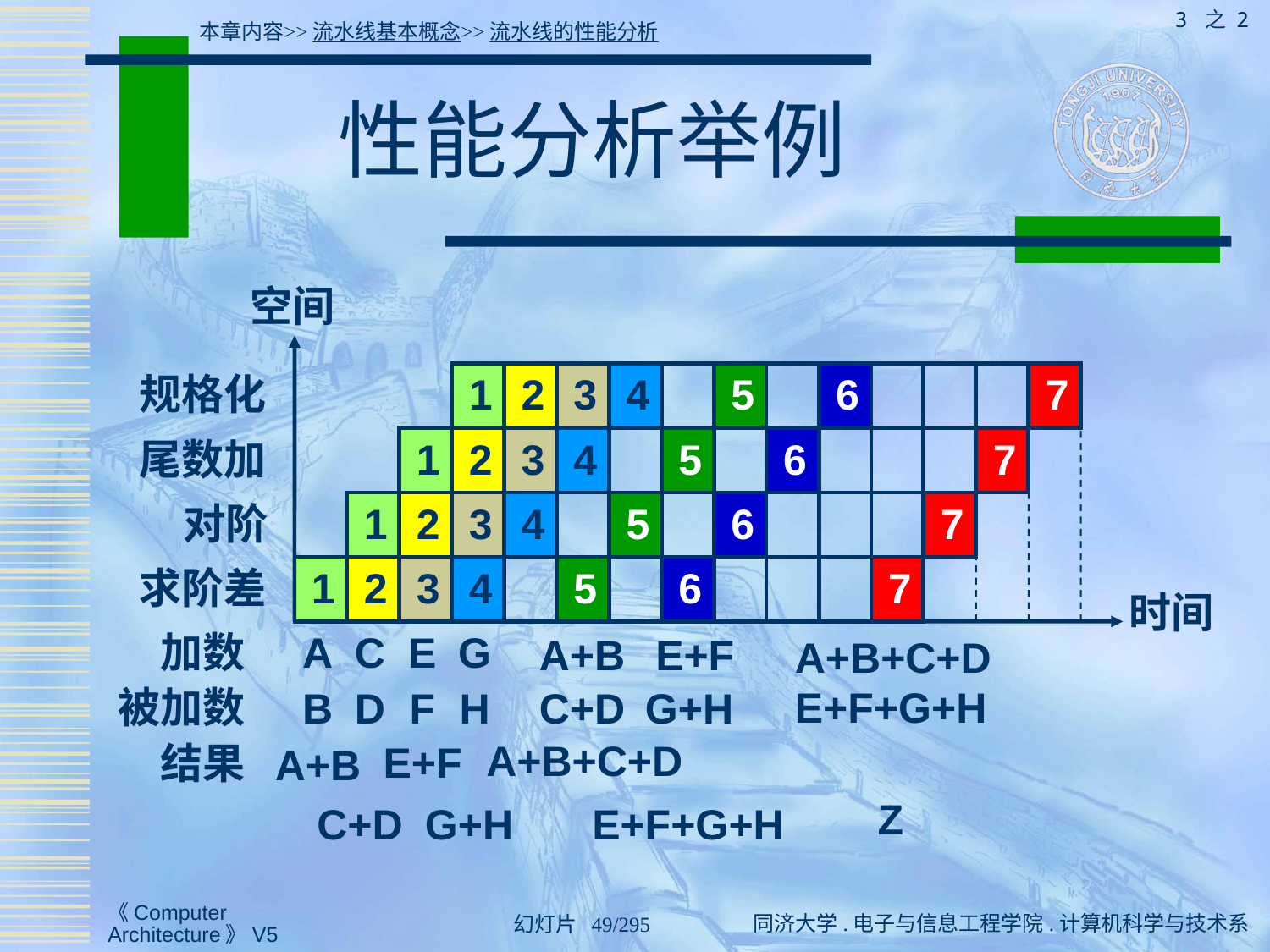

3 之 2
本章内容>>流水线基本概念>>流水线的性能分析
# 性能分析举例
空间

规格化
1
2
3
4

5

6

7
尾数加
1
2
3
4

5

6

7

对阶
1
2
3
4

5

6

7

求阶差
1
2
3
4

5

6

7

时间
加数
A

C
E
G
A+B
E+F
A+B+C+D
被加数
E+F+G+H
B
D
F
H
C+D
G+H
A+B+C+D
E+F
结果
A+B
Z
C+D
G+H
E+F+G+H